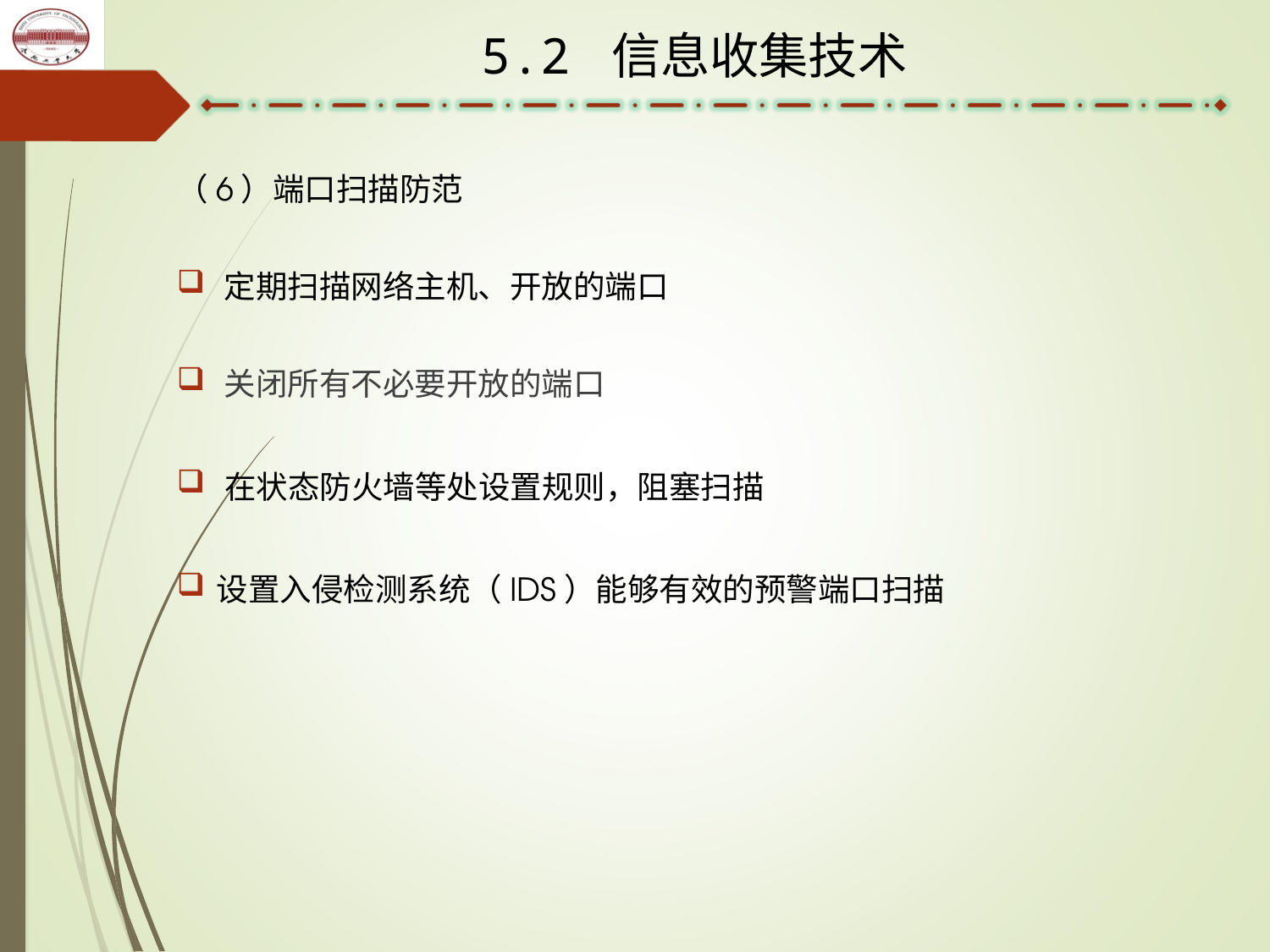

5.2 信息收集技术
（6）端口扫描防范
定期扫描网络主机、开放的端口
关闭所有不必要开放的端口
在状态防火墙等处设置规则，阻塞扫描
设置入侵检测系统（IDS）能够有效的预警端口扫描